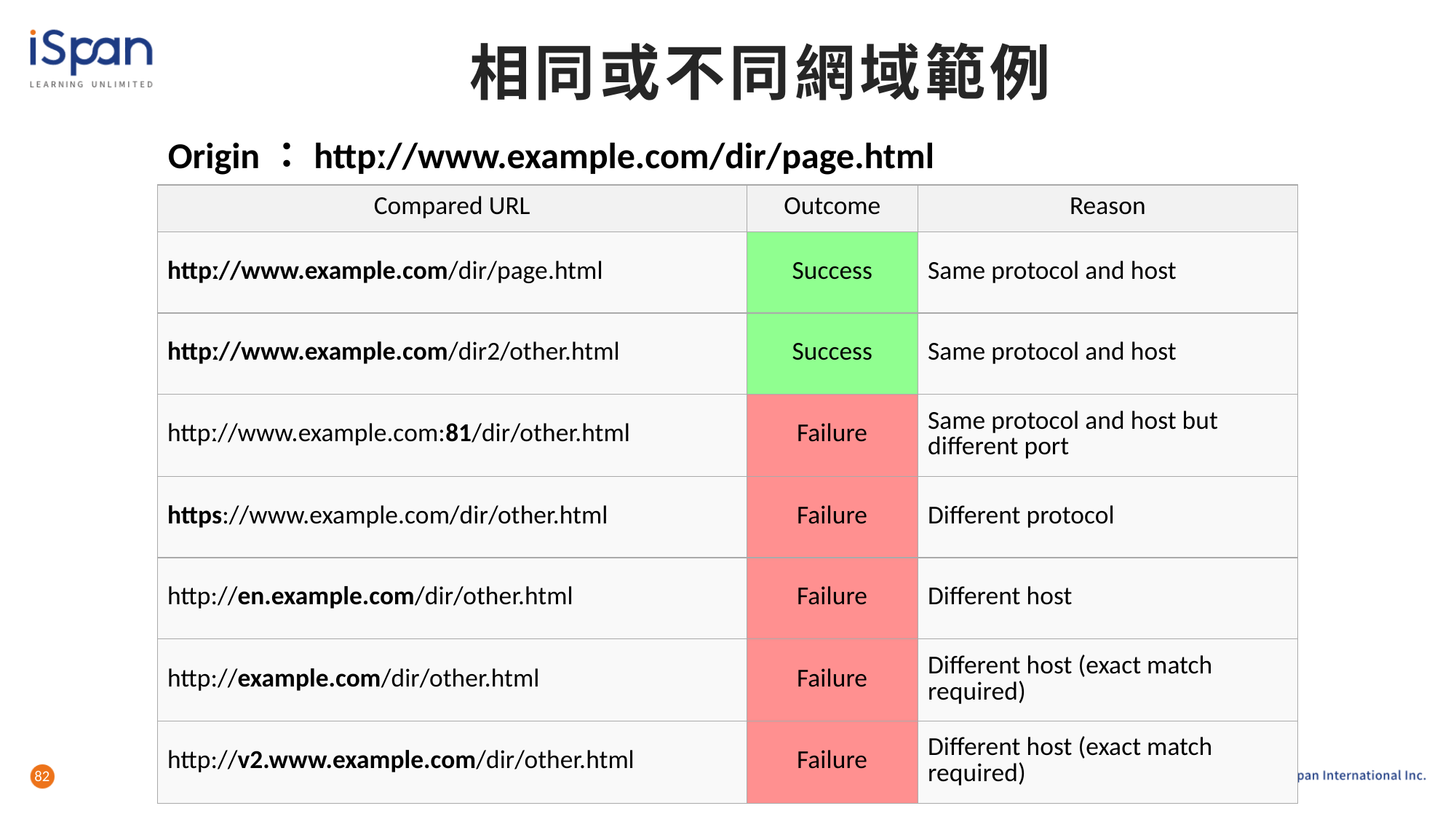

# 相同或不同網域範例
Origin：httpː//www.example.com/dir/page.html
| Compared URL | Outcome | Reason |
| --- | --- | --- |
| httpː//www.example.com/dir/page.html | Success | Same protocol and host |
| httpː//www.example.com/dir2/other.html | Success | Same protocol and host |
| httpː//www.example.com:81/dir/other.html | Failure | Same protocol and host but different port |
| https://www.example.com/dir/other.html | Failure | Different protocol |
| http://en.example.com/dir/other.html | Failure | Different host |
| http://example.com/dir/other.html | Failure | Different host (exact match required) |
| http://v2.www.example.com/dir/other.html | Failure | Different host (exact match required) |
82